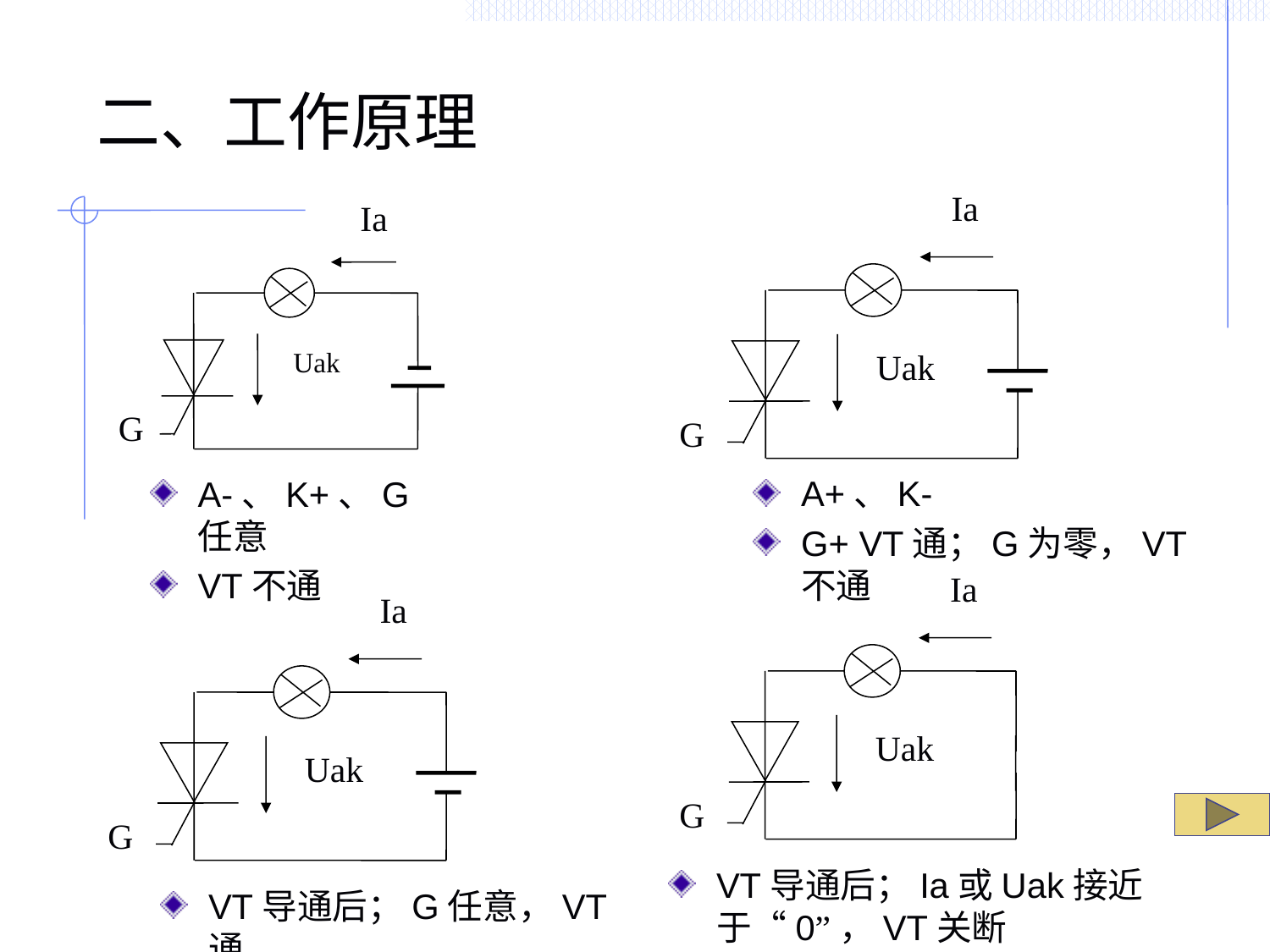

# 二、工作原理
Ia

Uak

G
Ia

Uak

G
A-、K+、G任意
VT不通
A+、K-
G+ VT通；G为零，VT不通
Ia

Uak

G
Ia

Uak

G

VT导通后；Ia或Uak接近于“0”，VT关断
VT导通后；G任意，VT通